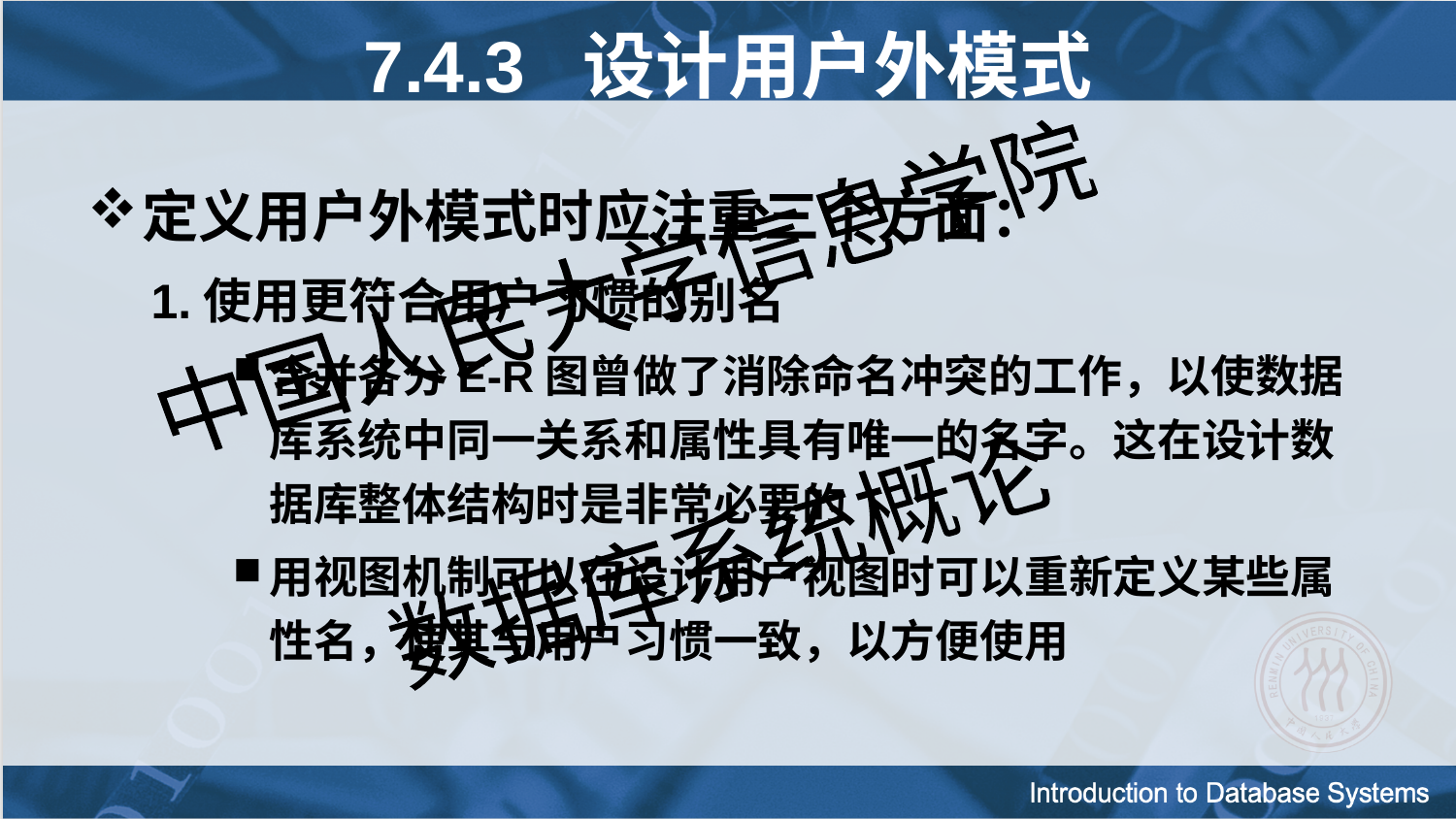

7.4.3  设计用户外模式
定义用户外模式时应注重三个方面：
1.使用更符合用户习惯的别名
合并各分E-R图曾做了消除命名冲突的工作，以使数据库系统中同一关系和属性具有唯一的名字。这在设计数据库整体结构时是非常必要的
用视图机制可以在设计用户视图时可以重新定义某些属性名，使其与用户习惯一致，以方便使用